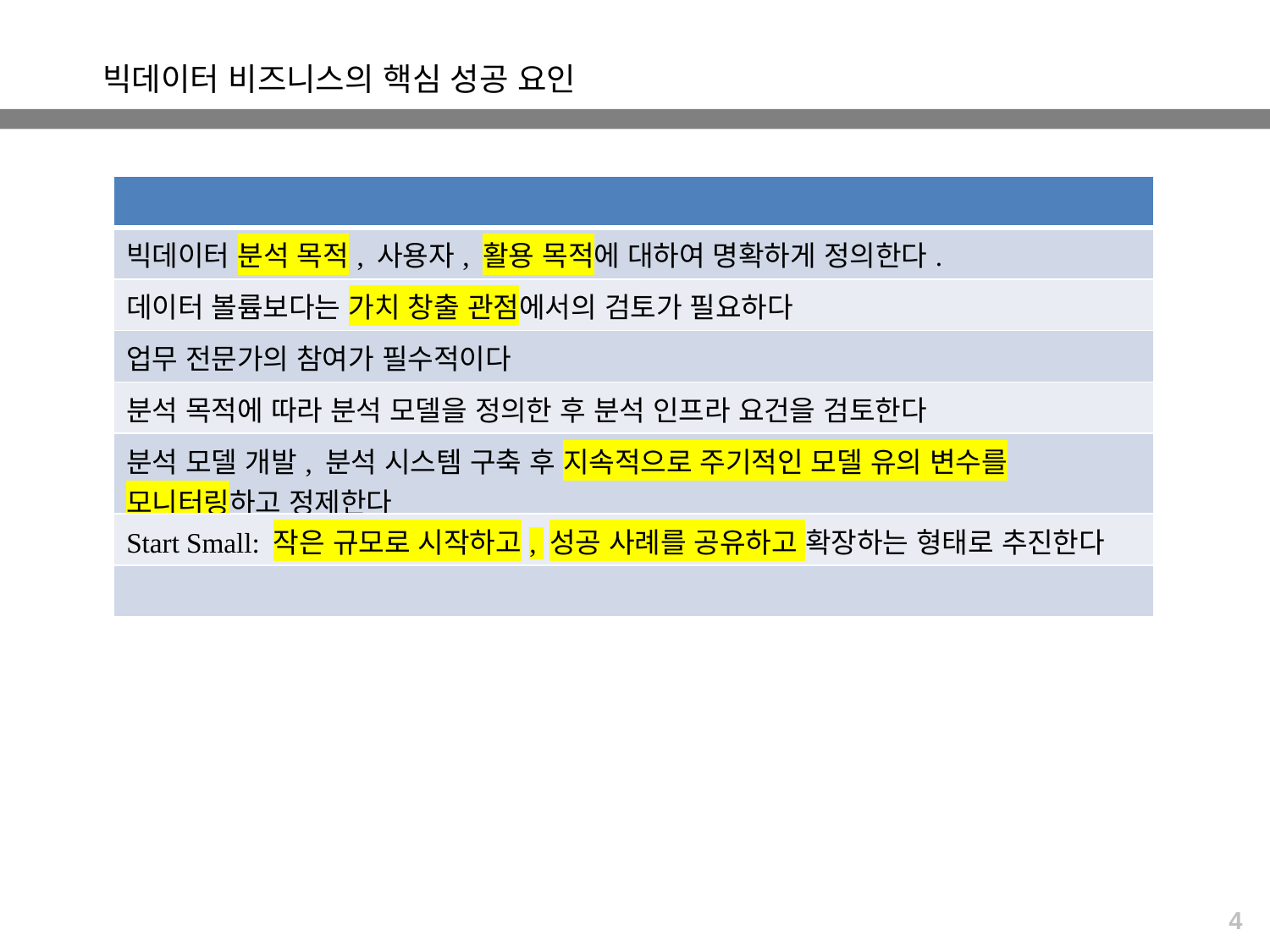

빅데이터 비즈니스의 핵심 성공 요인

|  |
| --- |
| 빅데이터 분석 목적, 사용자, 활용 목적에 대하여 명확하게 정의한다. |
| 데이터 볼륨보다는 가치 창출 관점에서의 검토가 필요하다 |
| 업무 전문가의 참여가 필수적이다 |
| 분석 목적에 따라 분석 모델을 정의한 후 분석 인프라 요건을 검토한다 |
| 분석 모델 개발, 분석 시스템 구축 후 지속적으로 주기적인 모델 유의 변수를 모니터링하고 정제한다 |
| Start Small: 작은 규모로 시작하고, 성공 사례를 공유하고 확장하는 형태로 추진한다 |
|  |
4